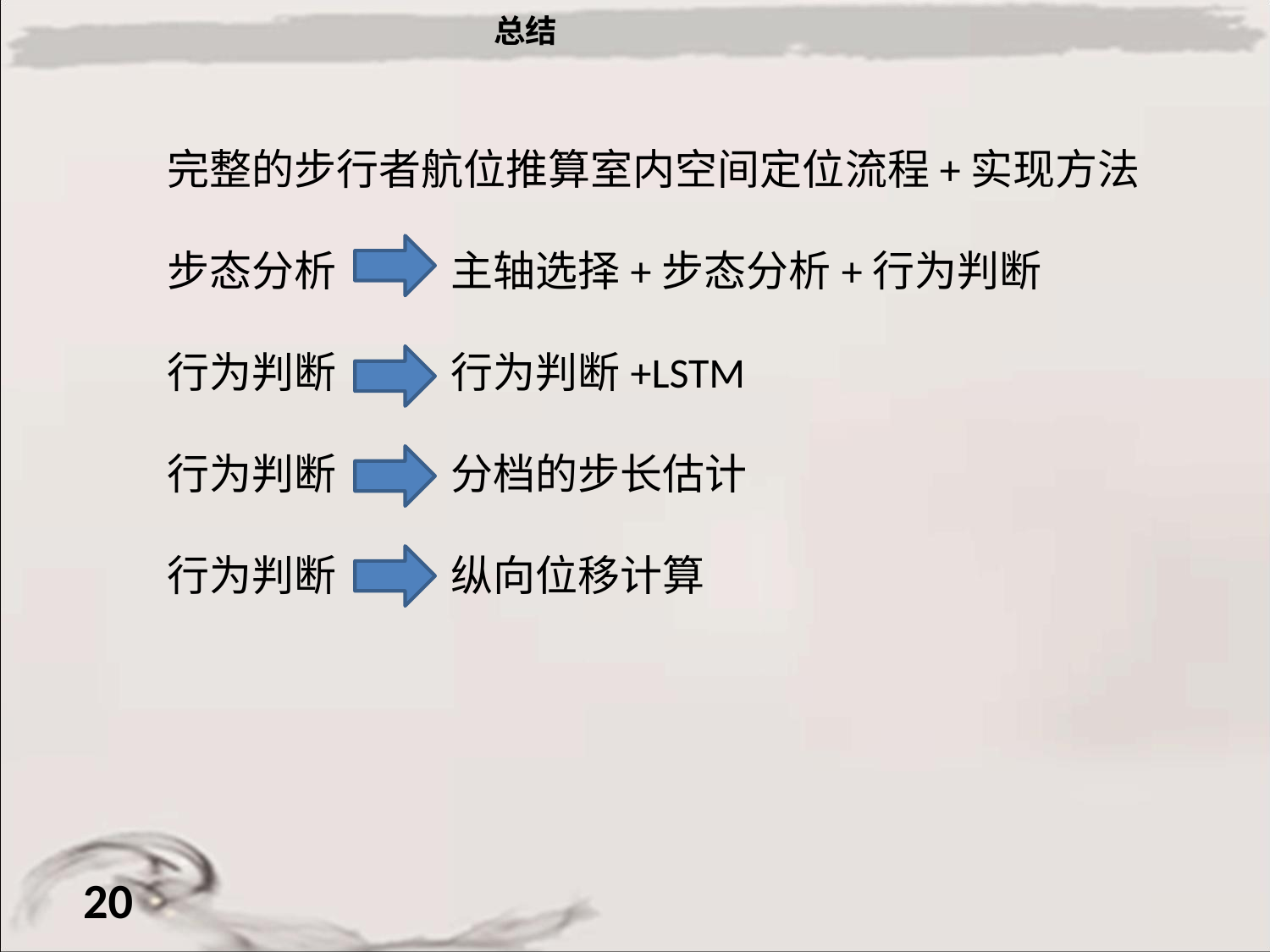

总结
完整的步行者航位推算室内空间定位流程+实现方法

步态分析            主轴选择+步态分析+行为判断

行为判断            行为判断+LSTM

行为判断            分档的步长估计

行为判断            纵向位移计算

20